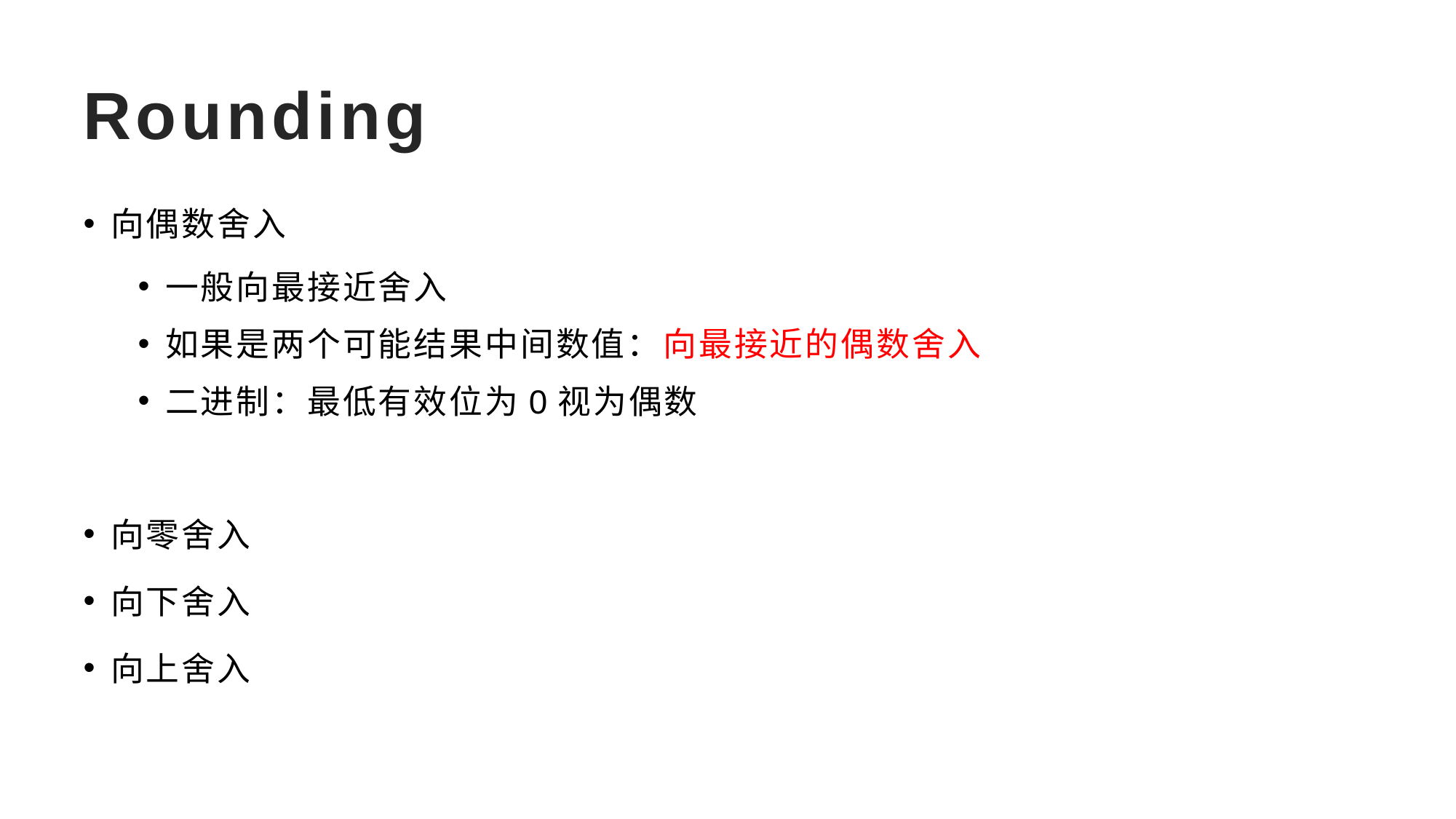

# Rounding
向偶数舍入
一般向最接近舍入
如果是两个可能结果中间数值：向最接近的偶数舍入
二进制：最低有效位为0视为偶数

向零舍入
向下舍入
向上舍入